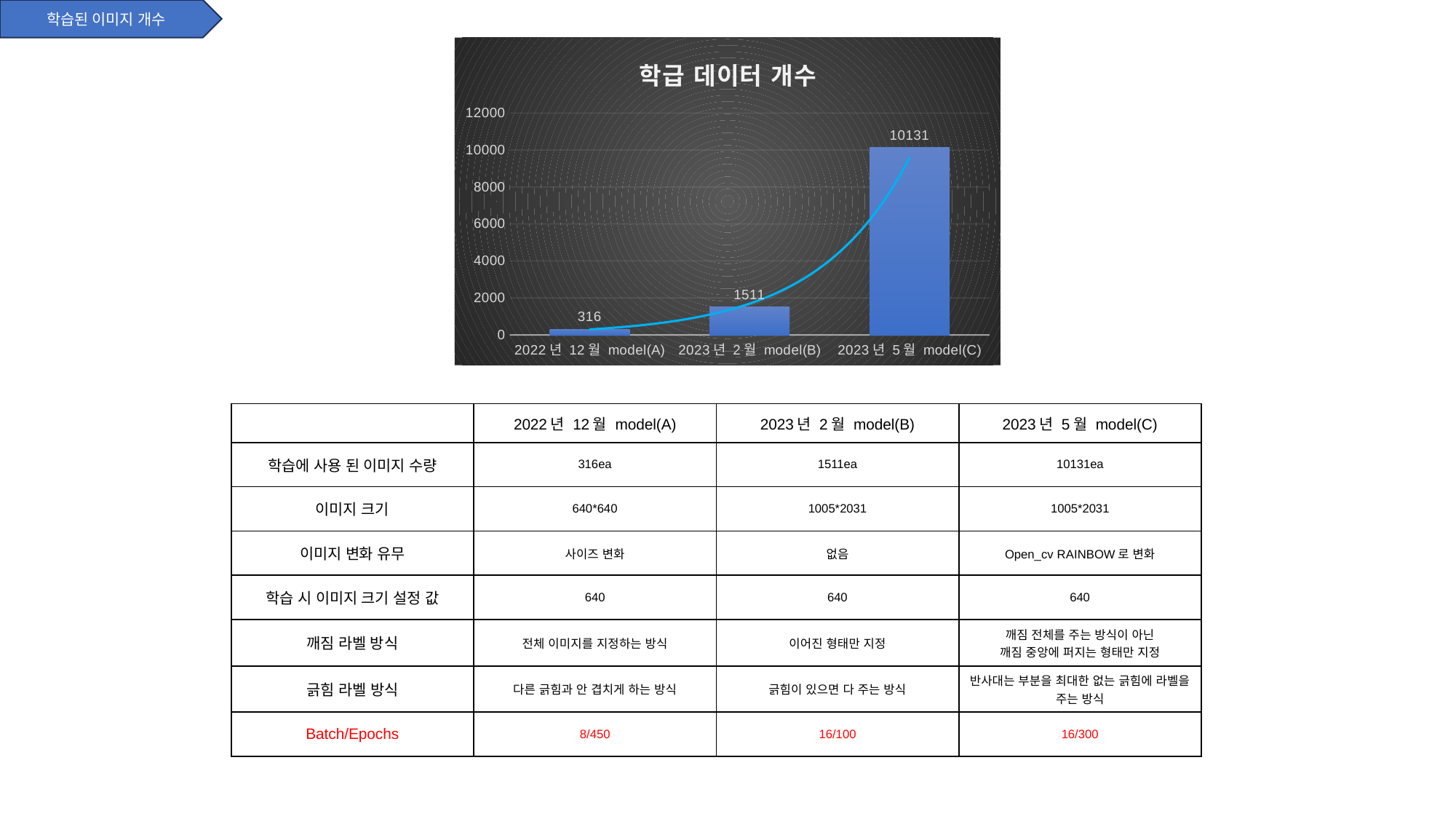

학습된 이미지 개수

### Chart: 학급 데이터 개수

| Category |  |
|---|---|
| 2022년 12월 model(A) | 316.0 |
| 2023년 2월 model(B) | 1511.0 |
| 2023년 5월 model(C) | 10131.0 |
|  | 2022년 12월 model(A) | 2023년 2월 model(B) | 2023년 5월 model(C) |
| --- | --- | --- | --- |
| 학습에 사용 된 이미지 수량 | 316ea | 1511ea | 10131ea |
| 이미지 크기 | 640\*640 | 1005\*2031 | 1005\*2031 |
| 이미지 변화 유무 | 사이즈 변화 | 없음 | Open\_cv RAINBOW로 변화 |
| 학습 시 이미지 크기 설정 값 | 640 | 640 | 640 |
| 깨짐 라벨 방식 | 전체 이미지를 지정하는 방식 | 이어진 형태만 지정 | 깨짐 전체를 주는 방식이 아닌 깨짐 중앙에 퍼지는 형태만 지정 |
| 긁힘 라벨 방식 | 다른 긁힘과 안 겹치게 하는 방식 | 긁힘이 있으면 다 주는 방식 | 반사대는 부분을 최대한 없는 긁힘에 라벨을 주는 방식 |
| Batch/Epochs | 8/450 | 16/100 | 16/300 |